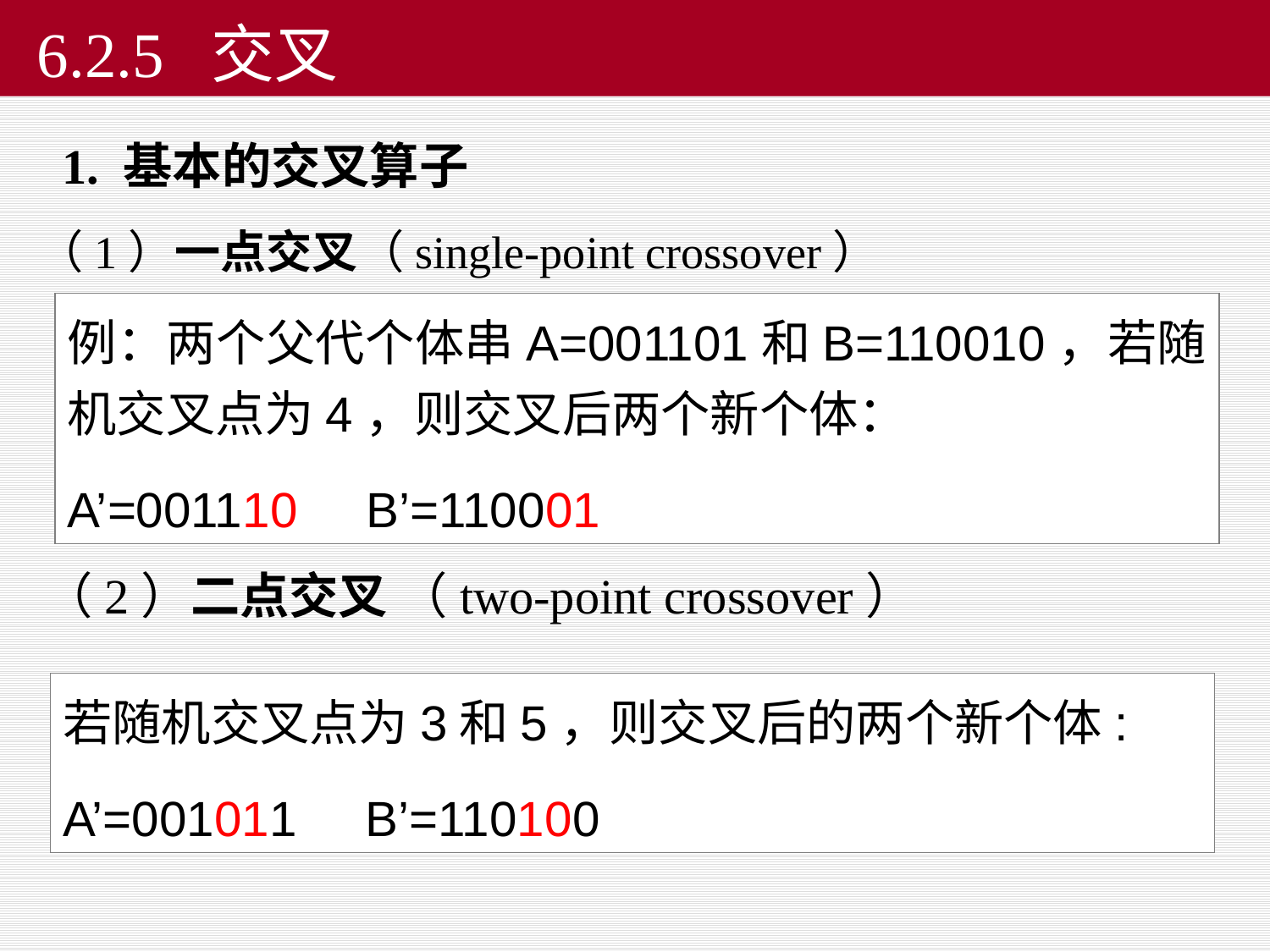

# 6.2.5  交叉
  1. 基本的交叉算子
（1）一点交叉（single-point crossover）

例：两个父代个体串A=001101和B=110010，若随机交叉点为4，则交叉后两个新个体：
A’=001110     B’=110001
（2）二点交叉 （two-point crossover）
若随机交叉点为3和5，则交叉后的两个新个体:
A’=001011     B’=110100
60